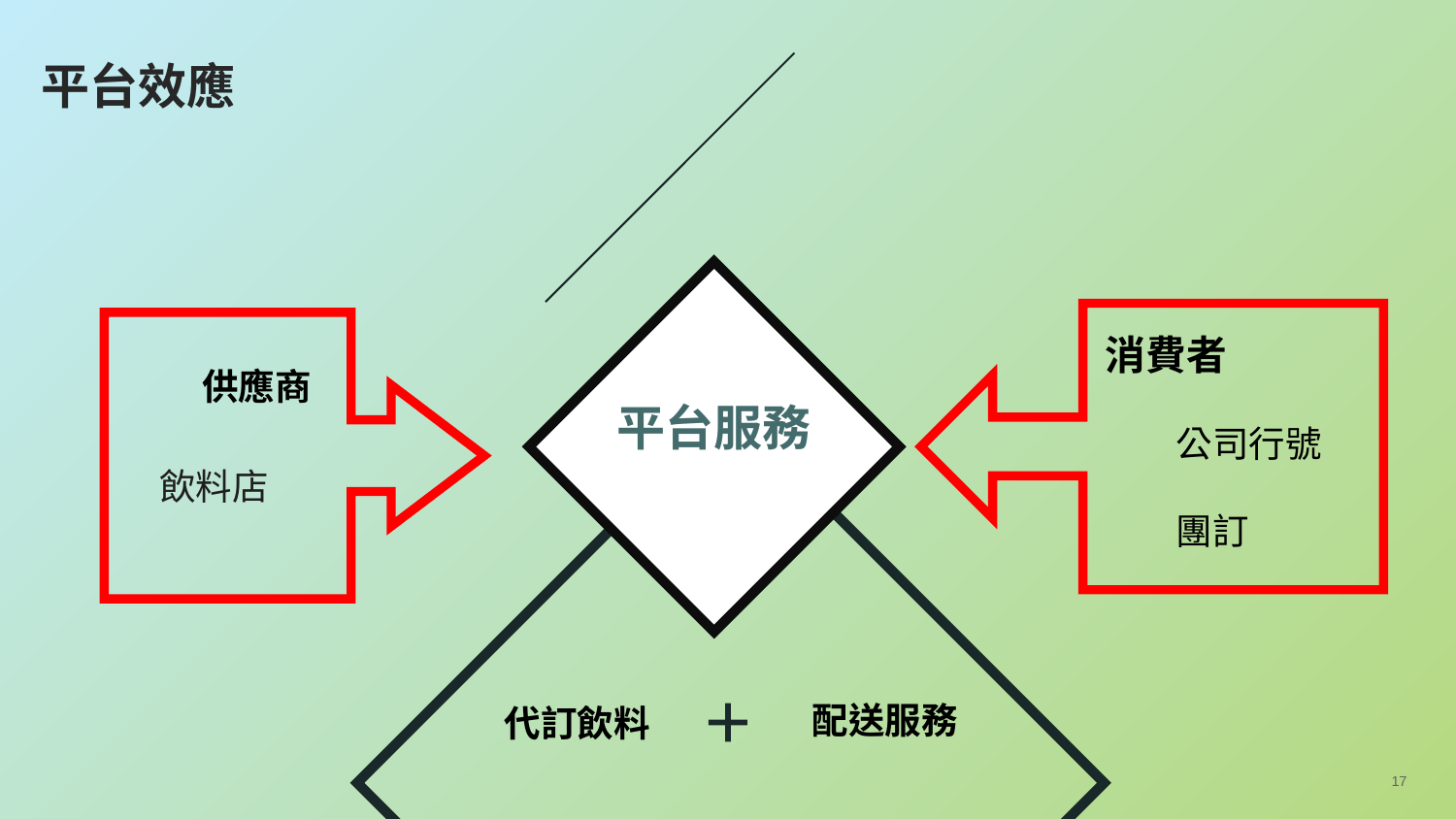

平台效應

消費者
供應商
公司行號
團訂
平台服務
飲料店

配送服務
代訂飲料

17